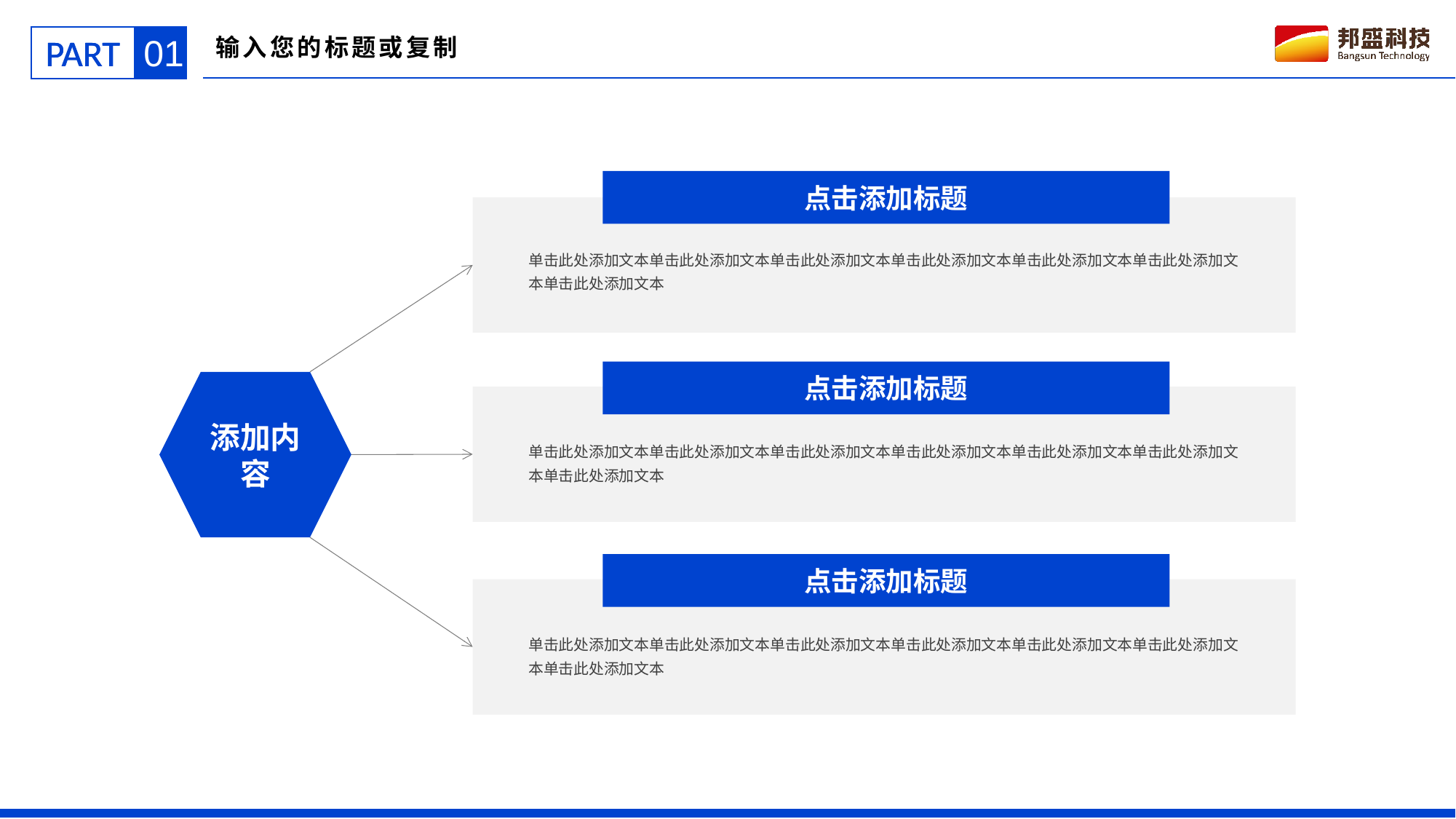

01
PART
输入您的标题或复制
点击添加标题

单击此处添加文本单击此处添加文本单击此处添加文本单击此处添加文本单击此处添加文本单击此处添加文本单击此处添加文本
点击添加标题
添加内容

单击此处添加文本单击此处添加文本单击此处添加文本单击此处添加文本单击此处添加文本单击此处添加文本单击此处添加文本
点击添加标题

单击此处添加文本单击此处添加文本单击此处添加文本单击此处添加文本单击此处添加文本单击此处添加文本单击此处添加文本